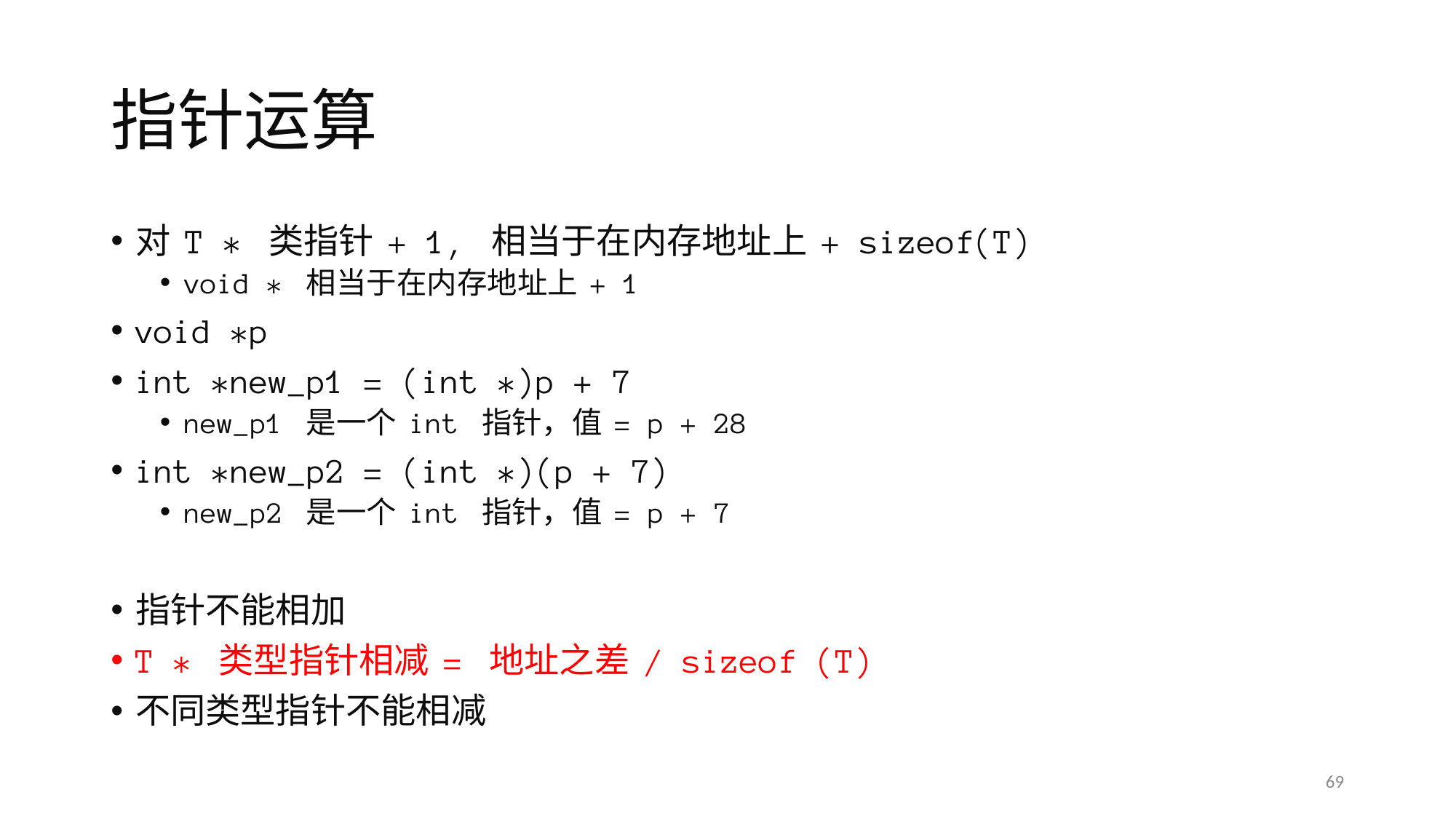

# 指针运算
对 T * 类指针 + 1, 相当于在内存地址上 + sizeof(T)
void * 相当于在内存地址上 + 1
void *p
int *new_p1 = (int *)p + 7
new_p1 是一个 int 指针，值 = p + 28
int *new_p2 = (int *)(p + 7)
new_p2 是一个 int 指针，值 = p + 7

指针不能相加
T * 类型指针相减 = 地址之差 / sizeof (T)
不同类型指针不能相减
69